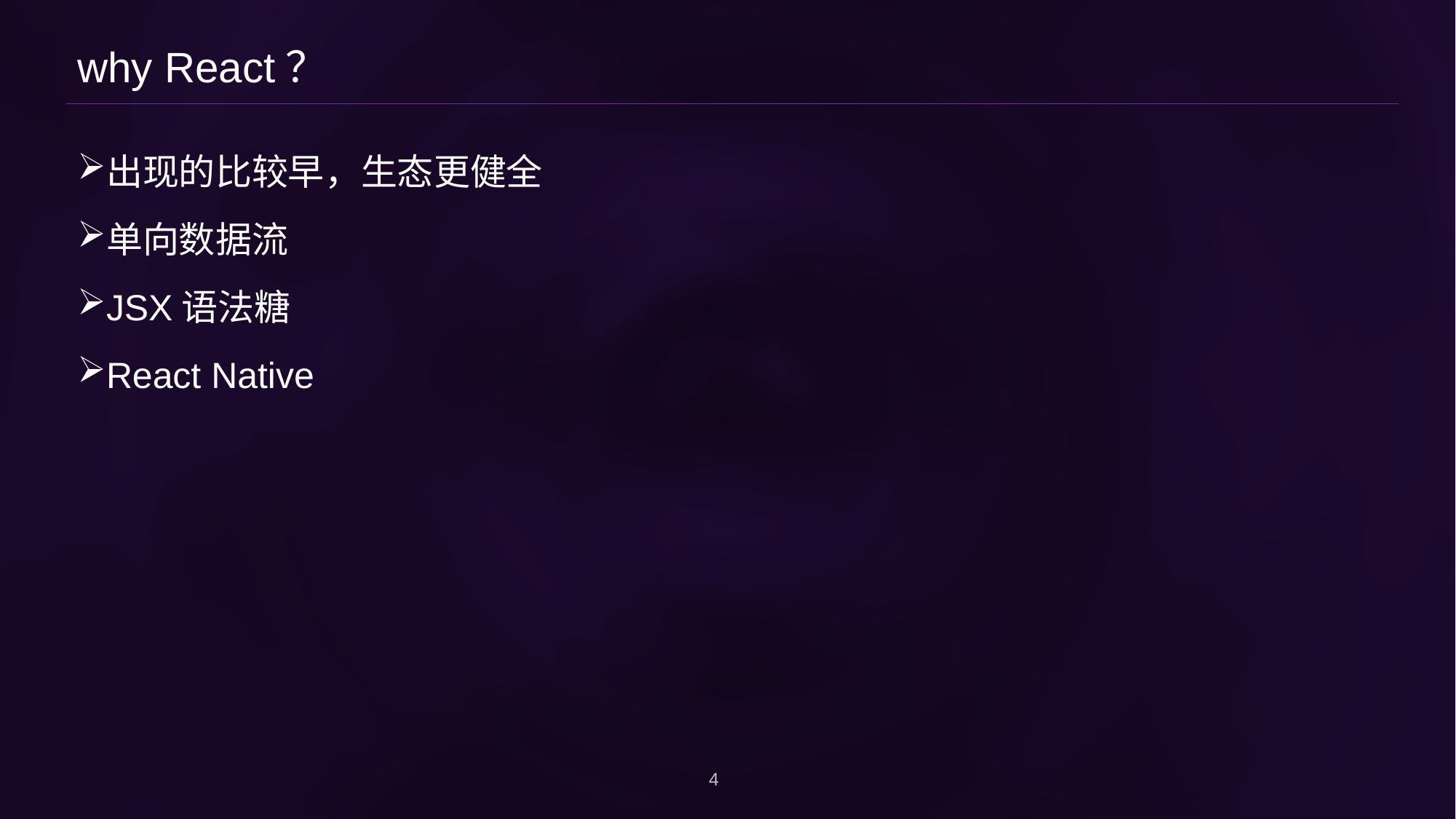

# why React？
出现的比较早，生态更健全
单向数据流
JSX语法糖
React Native
4